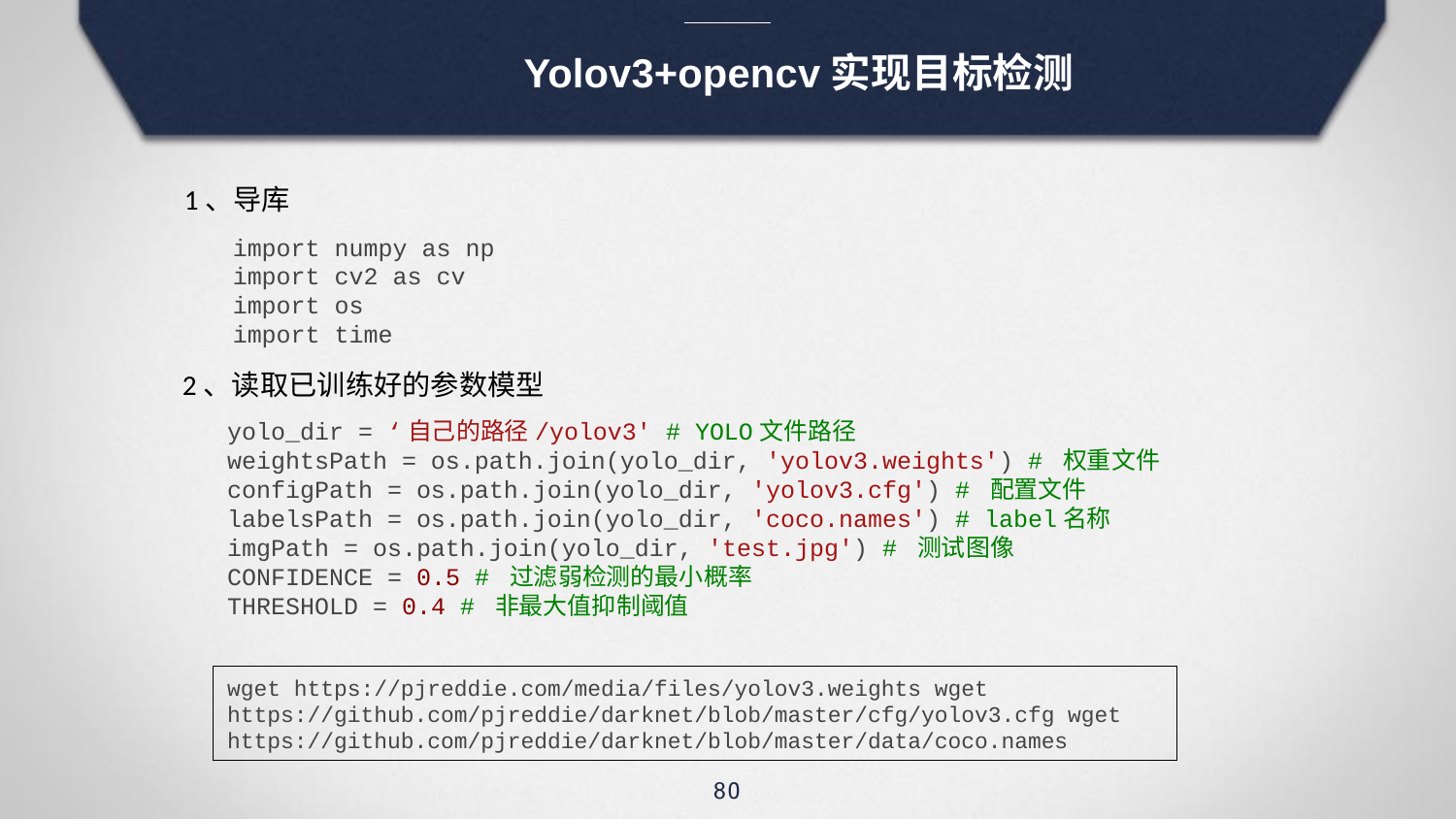

# Yolov3+opencv实现目标检测
1、导库
import numpy as np
import cv2 as cv
import os
import time
2、读取已训练好的参数模型
yolo_dir = ‘自己的路径/yolov3' # YOLO文件路径
weightsPath = os.path.join(yolo_dir, 'yolov3.weights') # 权重文件
configPath = os.path.join(yolo_dir, 'yolov3.cfg') # 配置文件
labelsPath = os.path.join(yolo_dir, 'coco.names') # label名称
imgPath = os.path.join(yolo_dir, 'test.jpg') # 测试图像
CONFIDENCE = 0.5 # 过滤弱检测的最小概率
THRESHOLD = 0.4 # 非最大值抑制阈值
wget https://pjreddie.com/media/files/yolov3.weights wget https://github.com/pjreddie/darknet/blob/master/cfg/yolov3.cfg wget https://github.com/pjreddie/darknet/blob/master/data/coco.names
80